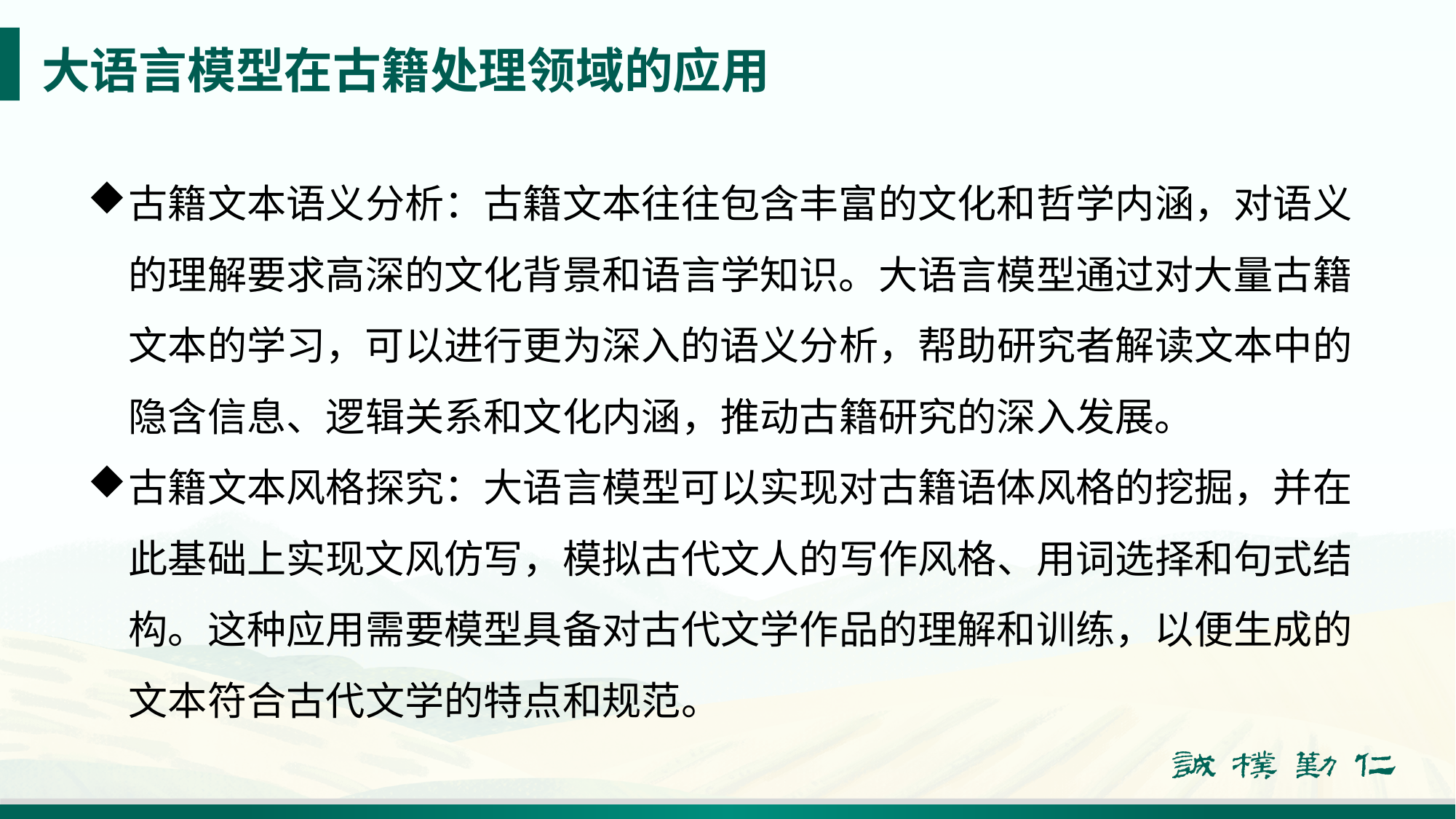

大语言模型在古籍处理领域的应用
古籍文本语义分析：古籍文本往往包含丰富的文化和哲学内涵，对语义的理解要求高深的文化背景和语言学知识。大语言模型通过对大量古籍文本的学习，可以进行更为深入的语义分析，帮助研究者解读文本中的隐含信息、逻辑关系和文化内涵，推动古籍研究的深入发展。
古籍文本风格探究：大语言模型可以实现对古籍语体风格的挖掘，并在此基础上实现文风仿写，模拟古代文人的写作风格、用词选择和句式结构。这种应用需要模型具备对古代文学作品的理解和训练，以便生成的文本符合古代文学的特点和规范。